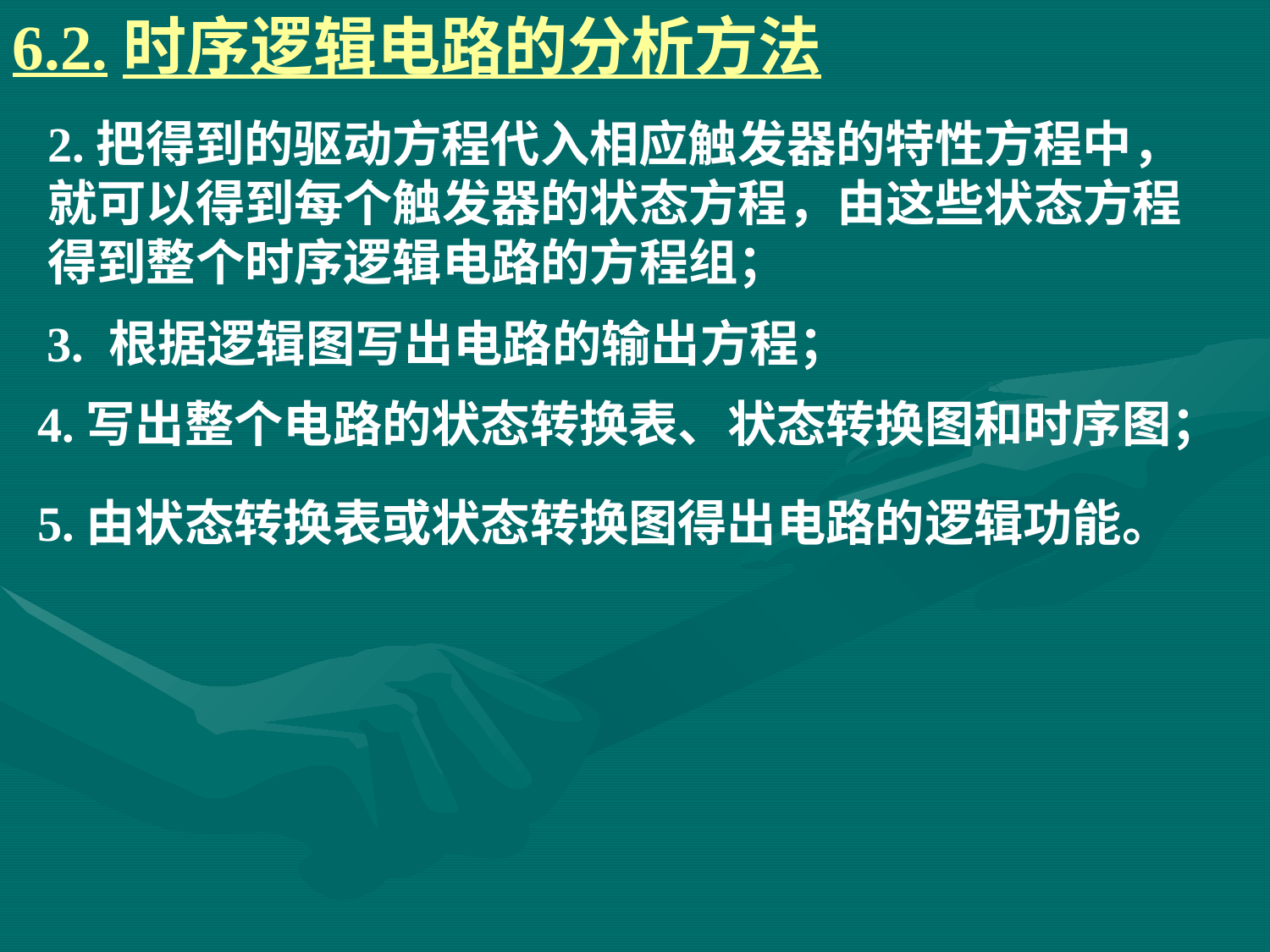

6.2.时序逻辑电路的分析方法
# 2.把得到的驱动方程代入相应触发器的特性方程中，就可以得到每个触发器的状态方程，由这些状态方程得到整个时序逻辑电路的方程组；
3. 根据逻辑图写出电路的输出方程；
4.写出整个电路的状态转换表、状态转换图和时序图；
5.由状态转换表或状态转换图得出电路的逻辑功能。